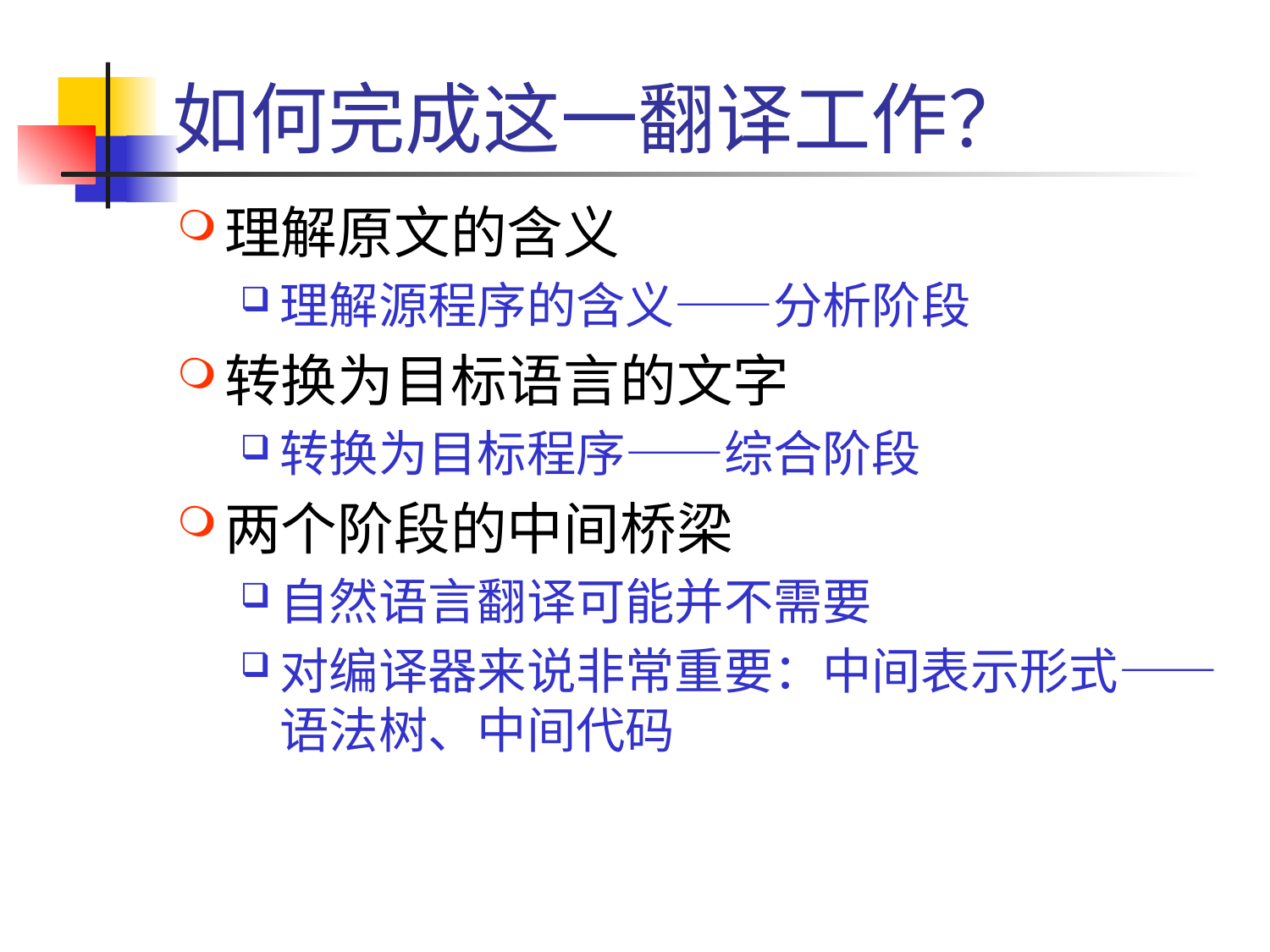

# 如何完成这一翻译工作？
理解原文的含义
理解源程序的含义——分析阶段
转换为目标语言的文字
转换为目标程序——综合阶段
两个阶段的中间桥梁
自然语言翻译可能并不需要
对编译器来说非常重要：中间表示形式——语法树、中间代码